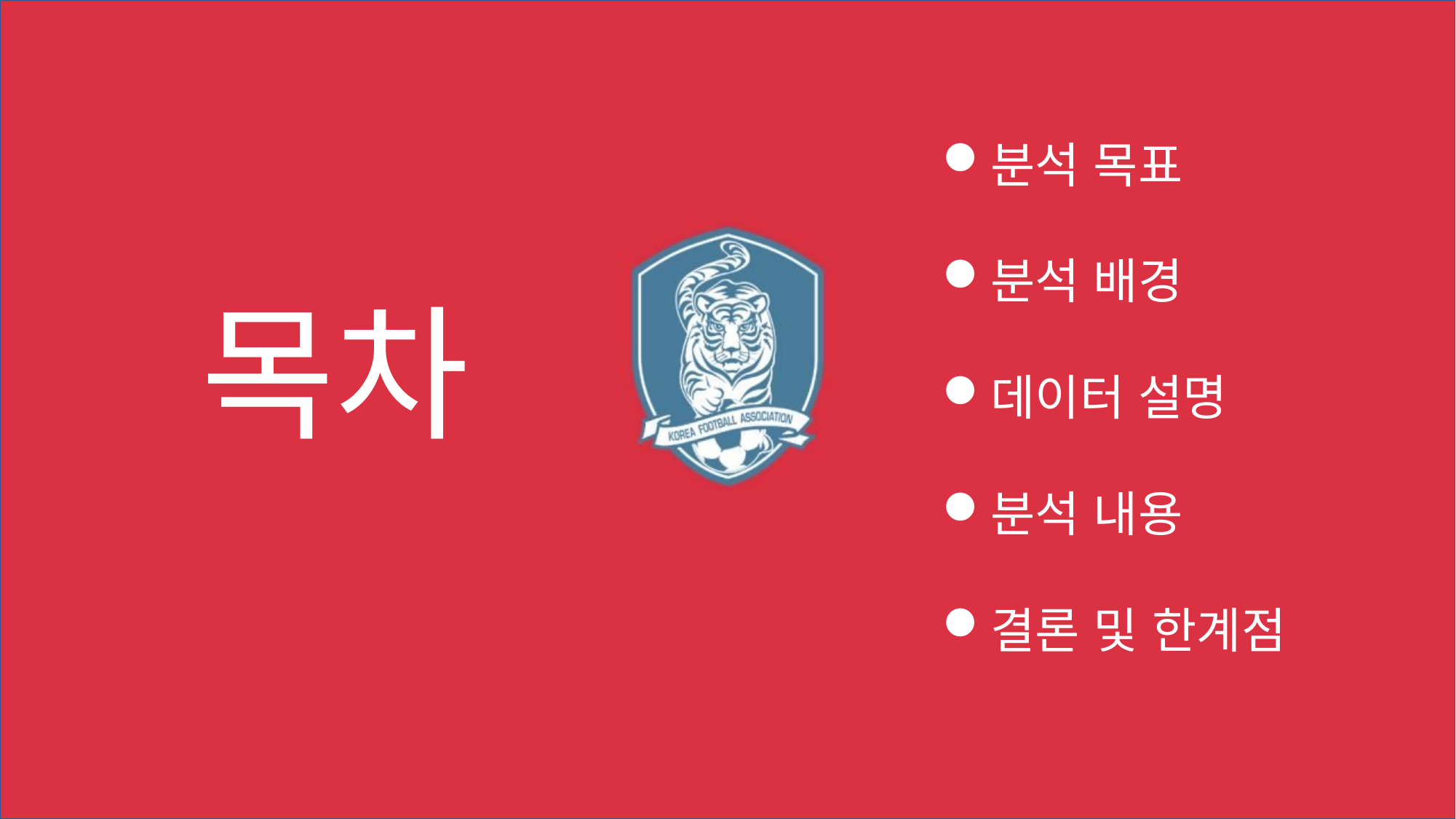

분석 목표

분석 배경

데이터 설명

분석 내용

결론 및 한계점

목차